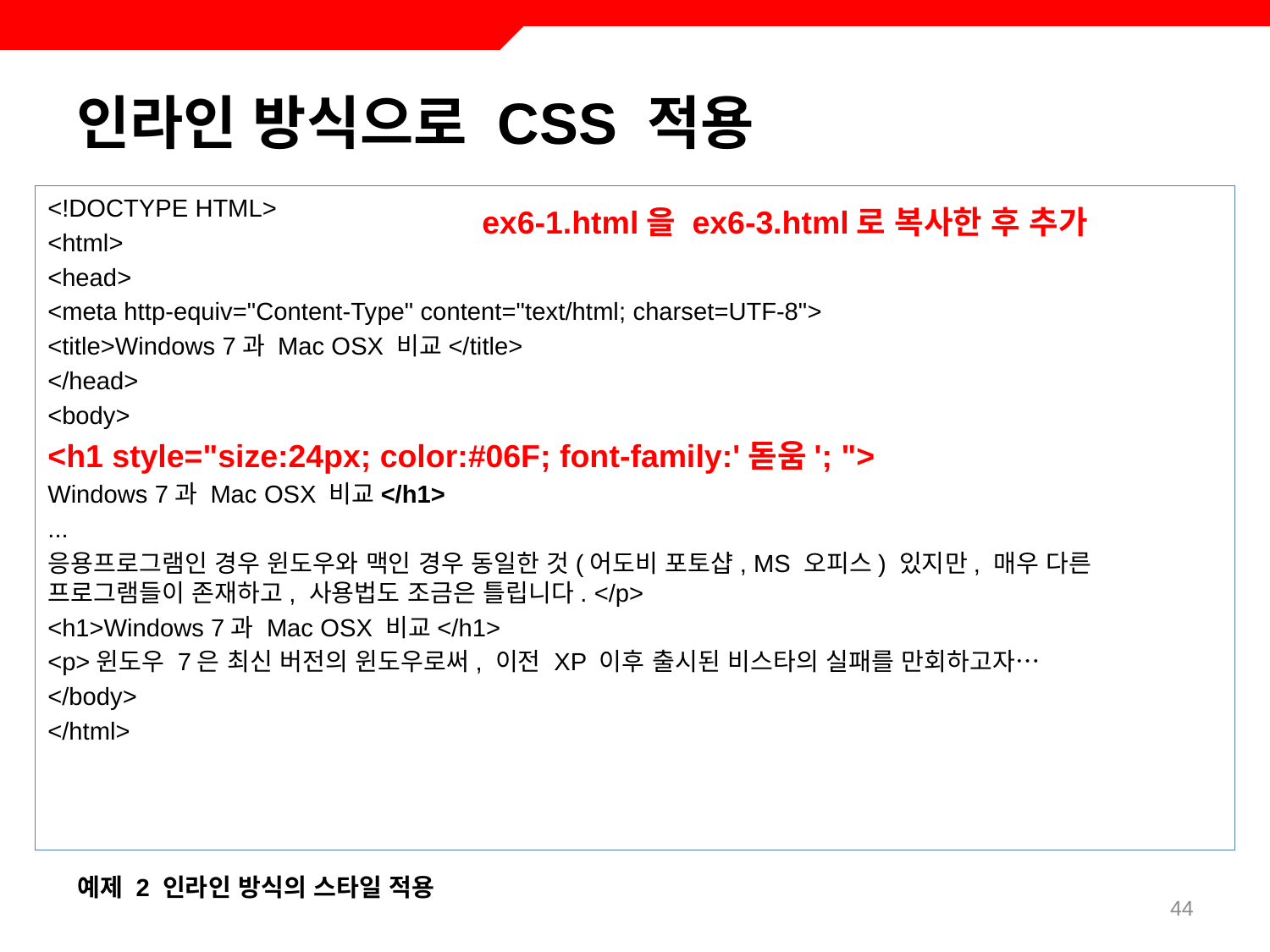

# 인라인 방식으로 CSS 적용
<!DOCTYPE HTML>
<html>
<head>
<meta http-equiv="Content-Type" content="text/html; charset=UTF-8">
<title>Windows 7과 Mac OSX 비교</title>
</head>
<body>
<h1 style="size:24px; color:#06F; font-family:'돋움'; ">
Windows 7과 Mac OSX 비교</h1>
...
응용프로그램인 경우 윈도우와 맥인 경우 동일한 것(어도비 포토샵, MS 오피스) 있지만, 매우 다른 프로그램들이 존재하고, 사용법도 조금은 틀립니다. </p>
<h1>Windows 7과 Mac OSX 비교</h1>
<p>윈도우 7은 최신 버전의 윈도우로써, 이전 XP 이후 출시된 비스타의 실패를 만회하고자…
</body>
</html>

ex6-1.html을 ex6-3.html로 복사한 후 추가
예제 2 인라인 방식의 스타일 적용
44